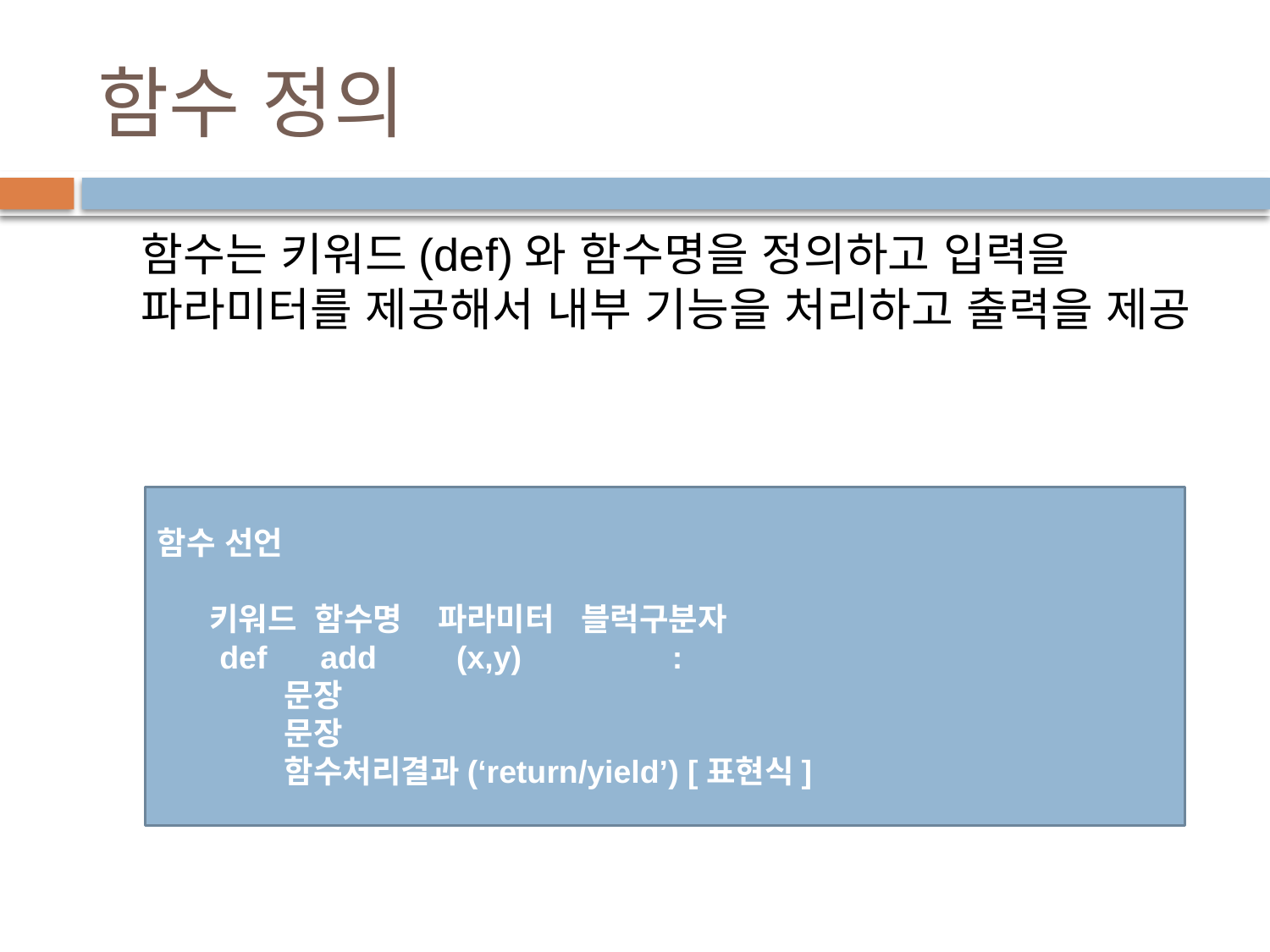

# 함수 정의
함수는 키워드(def)와 함수명을 정의하고 입력을 파라미터를 제공해서 내부 기능을 처리하고 출력을 제공
함수 선언

     키워드  함수명    파라미터   블럭구분자
       def      add         (x,y)                 :
	문장
	문장
	함수처리결과(‘return/yield’) [표현식]